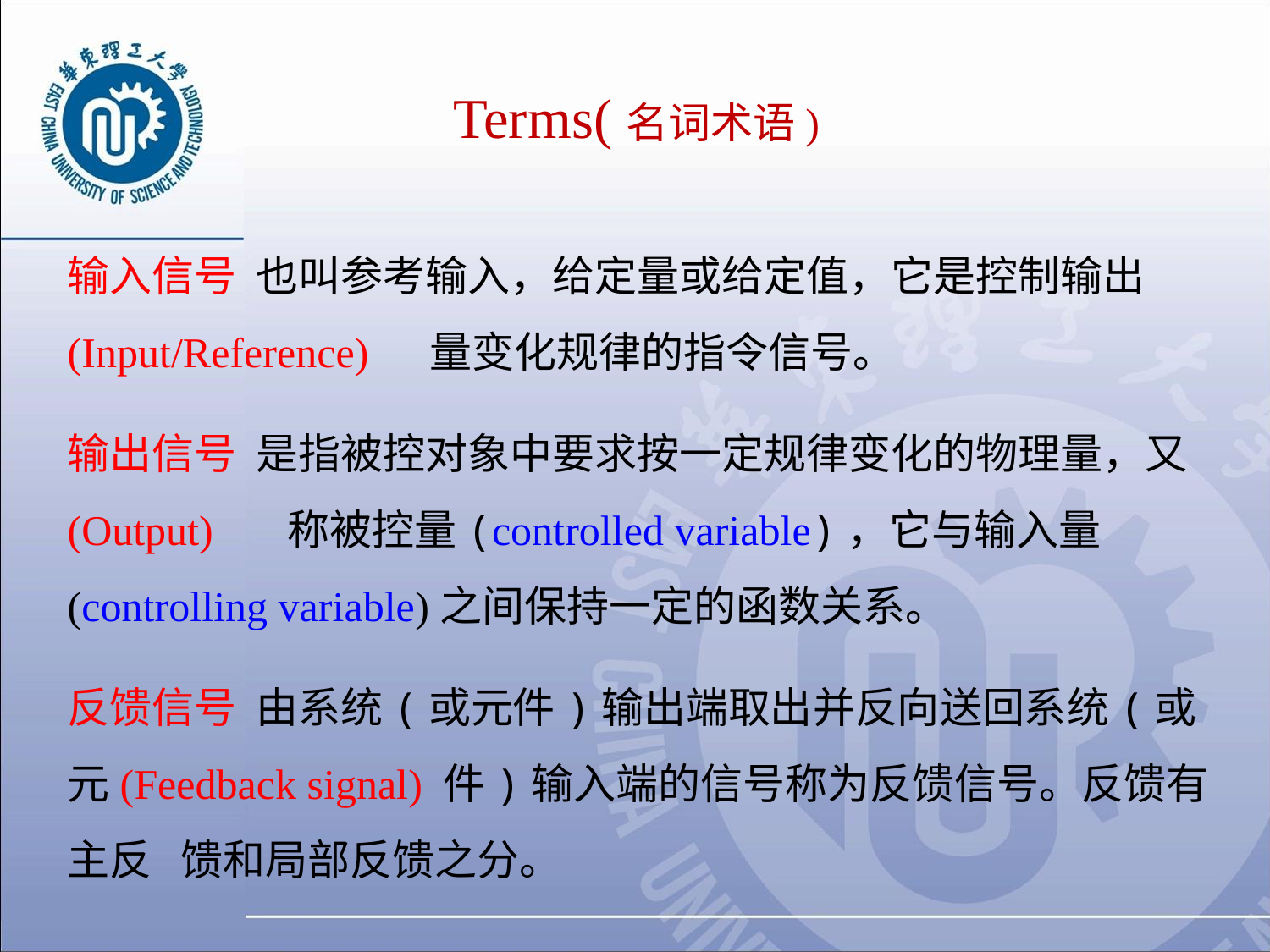

# Terms(名词术语)
输入信号  也叫参考输入，给定量或给定值，它是控制输出(Input/Reference)  量变化规律的指令信号。

输出信号  是指被控对象中要求按一定规律变化的物理量，又
(Output)      称被控量(controlled variable)，它与输入量(controlling variable)之间保持一定的函数关系。

反馈信号  由系统(或元件)输出端取出并反向送回系统(或元(Feedback signal) 件)输入端的信号称为反馈信号。反馈有主反   馈和局部反馈之分。